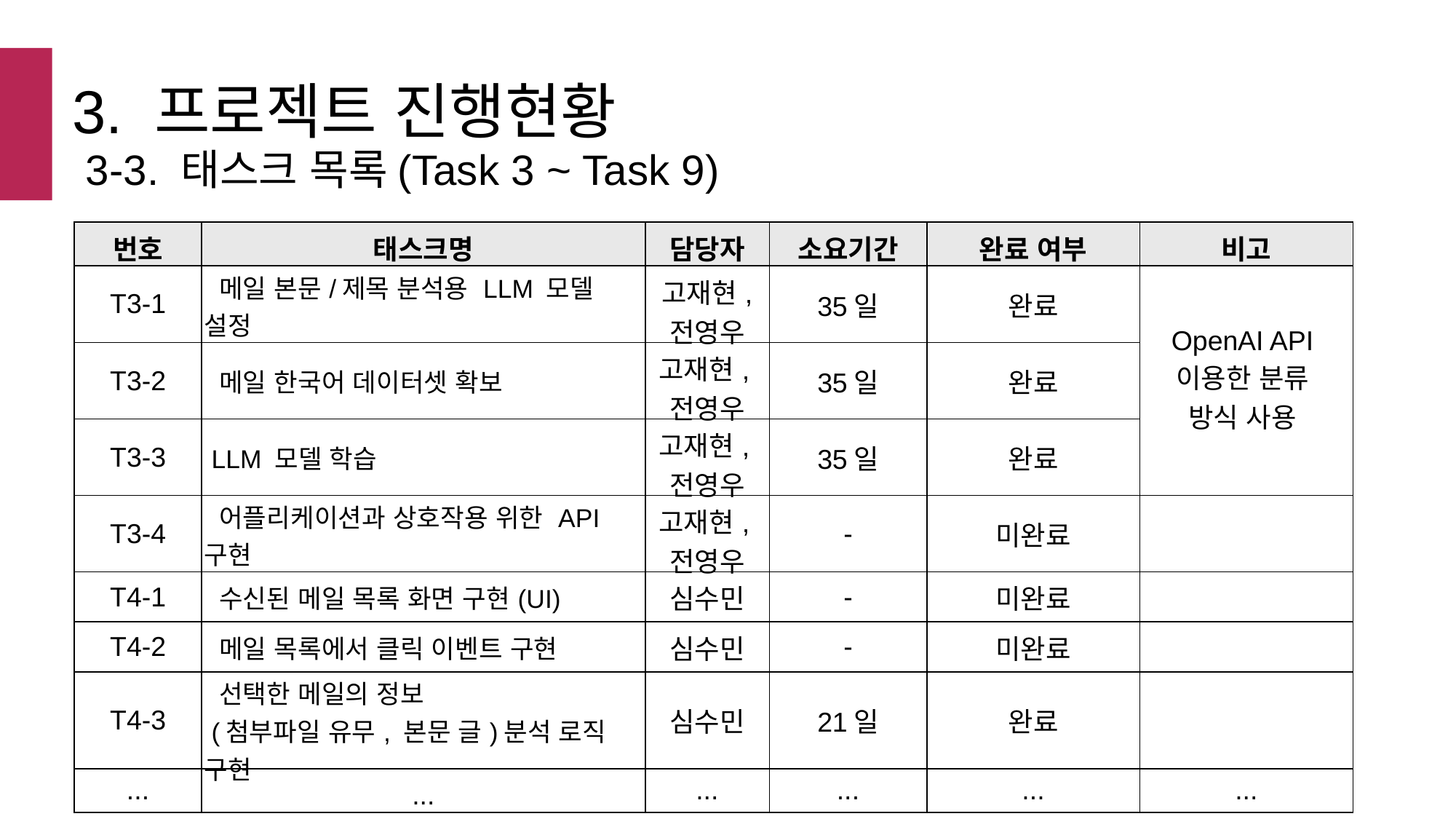

3. 프로젝트 진행현황
3-3. 태스크 목록(Task 3 ~ Task 9)
| 번호 | 태스크명 | 담당자 | 소요기간 | 완료 여부 | 비고 |
| --- | --- | --- | --- | --- | --- |
| T3-1 | 메일 본문/제목 분석용 LLM 모델 설정 | 고재현, 전영우 | 35일 | 완료 | OpenAI API 이용한 분류 방식 사용 |
| T3-2 | 메일 한국어 데이터셋 확보 | 고재현,전영우 | 35일 | 완료 |  |
| T3-3 | LLM 모델 학습 | 고재현,전영우 | 35일 | 완료 |  |
| T3-4 | 어플리케이션과 상호작용 위한 API 구현 | 고재현,전영우 | - | 미완료 |  |
| T4-1 | 수신된 메일 목록 화면 구현(UI) | 심수민 | - | 미완료 |  |
| T4-2 | 메일 목록에서 클릭 이벤트 구현 | 심수민 | - | 미완료 |  |
| T4-3 | 선택한 메일의 정보 (첨부파일 유무, 본문 글)분석 로직 구현 | 심수민 | 21일 | 완료 |  |
| ... | ... | ... | ... | ... | ... |